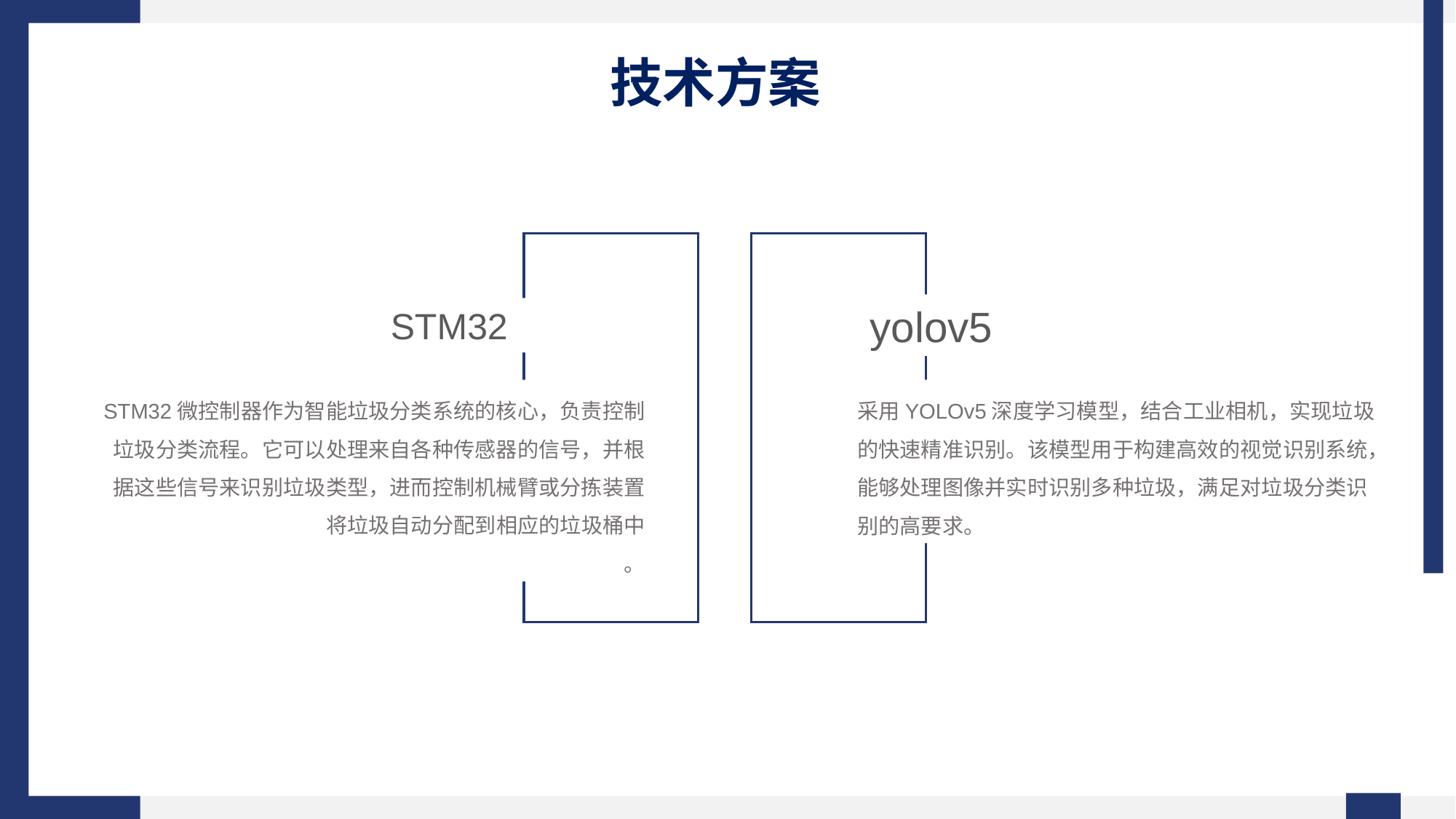

# 技术方案

yolov5
STM32
STM32微控制器作为智能垃圾分类系统的核心，负责控制垃圾分类流程。它可以处理来自各种传感器的信号，并根据这些信号来识别垃圾类型，进而控制机械臂或分拣装置将垃圾自动分配到相应的垃圾桶中
。
采用YOLOv5深度学习模型，结合工业相机，实现垃圾的快速精准识别。该模型用于构建高效的视觉识别系统，能够处理图像并实时识别多种垃圾，满足对垃圾分类识别的高要求。